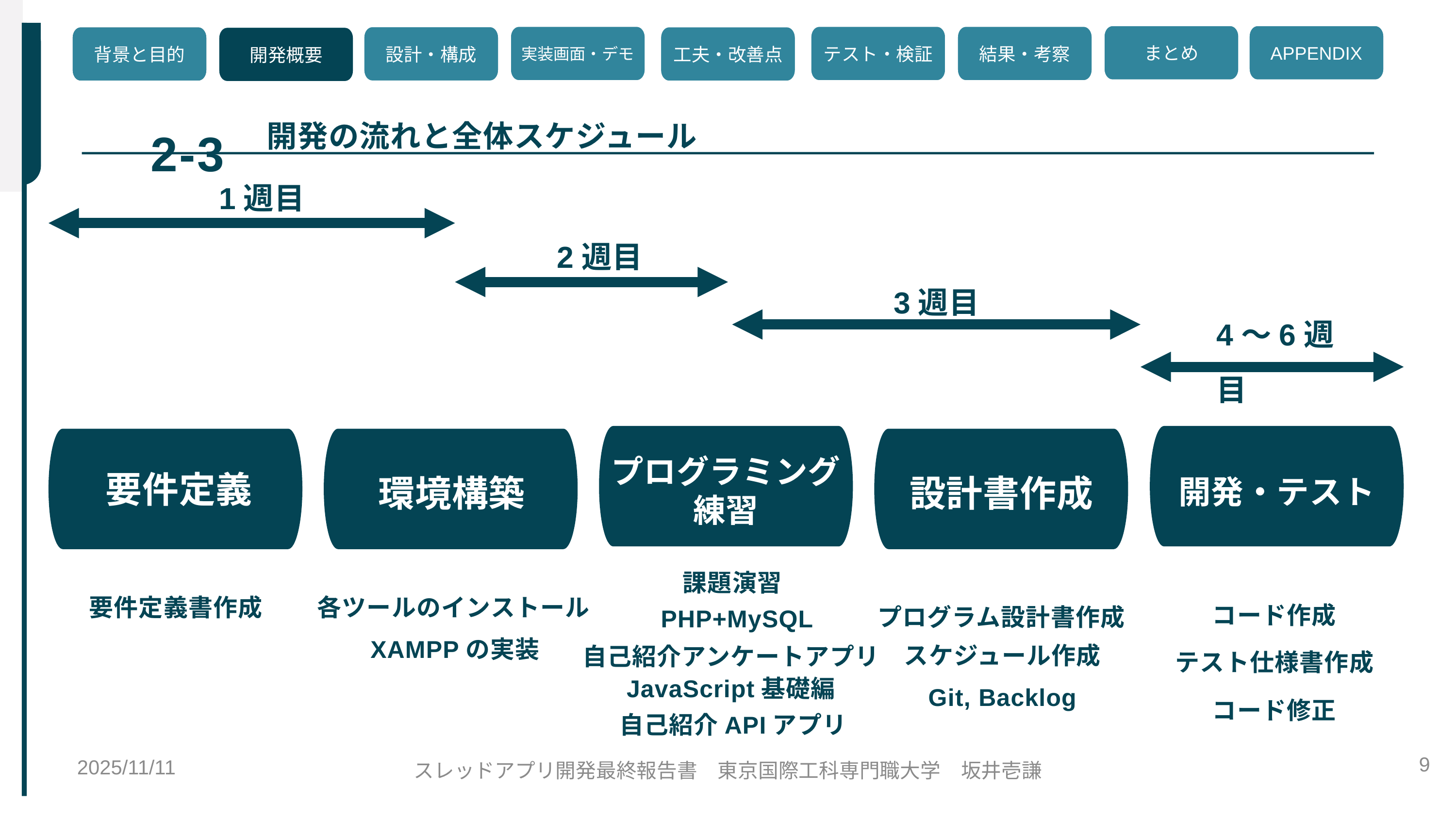

2-3
まとめ
APPENDIX
実装画面・デモ
テスト・検証
結果・考察
設計・構成
背景と目的
工夫・改善点
開発概要
開発の流れと全体スケジュール

1週目
開発期間
開発言語
2週目
3週目
4～6週目

プログラミング
練習
要件定義
開発・テスト
設計書作成
環境構築
課題演習
要件定義書作成
各ツールのインストール
コード作成
プログラム設計書作成
PHP+MySQL
XAMPPの実装
スケジュール作成
自己紹介アンケートアプリ
テスト仕様書作成
JavaScript基礎編
Git, Backlog
コード修正
自己紹介APIアプリ
2025/11/11
9
スレッドアプリ開発最終報告書　東京国際工科専門職大学　坂井壱謙